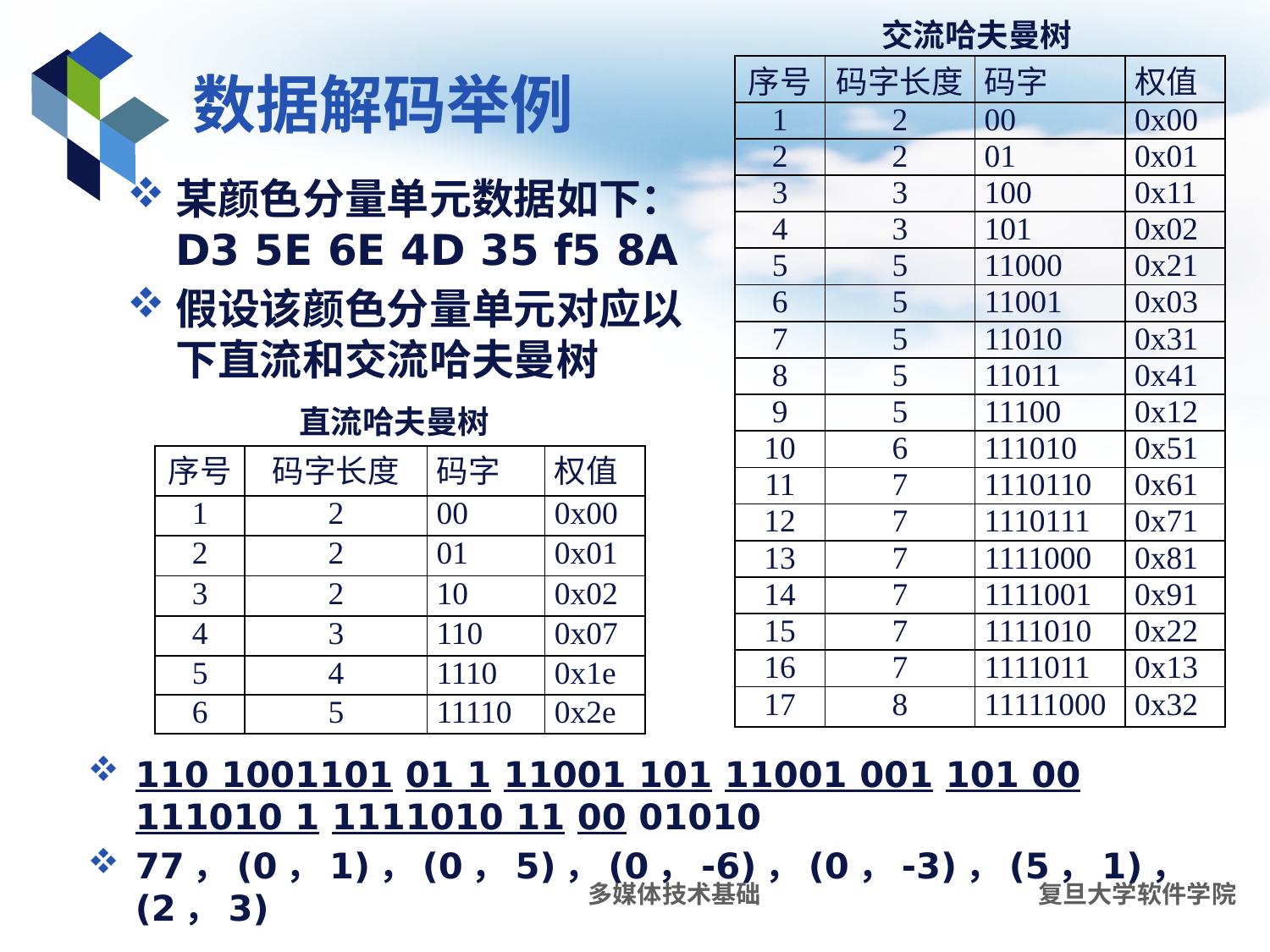

交流哈夫曼树
| 序号 | 码字长度 | 码字 | 权值 |
| --- | --- | --- | --- |
| 1 | 2 | 00 | 0x00 |
| 2 | 2 | 01 | 0x01 |
| 3 | 3 | 100 | 0x11 |
| 4 | 3 | 101 | 0x02 |
| 5 | 5 | 11000 | 0x21 |
| 6 | 5 | 11001 | 0x03 |
| 7 | 5 | 11010 | 0x31 |
| 8 | 5 | 11011 | 0x41 |
| 9 | 5 | 11100 | 0x12 |
| 10 | 6 | 111010 | 0x51 |
| 11 | 7 | 1110110 | 0x61 |
| 12 | 7 | 1110111 | 0x71 |
| 13 | 7 | 1111000 | 0x81 |
| 14 | 7 | 1111001 | 0x91 |
| 15 | 7 | 1111010 | 0x22 |
| 16 | 7 | 1111011 | 0x13 |
| 17 | 8 | 11111000 | 0x32 |
# 数据解码举例
某颜色分量单元数据如下：D3 5E 6E 4D 35 f5 8A
假设该颜色分量单元对应以下直流和交流哈夫曼树
直流哈夫曼树
| 序号 | 码字长度 | 码字 | 权值 |
| --- | --- | --- | --- |
| 1 | 2 | 00 | 0x00 |
| 2 | 2 | 01 | 0x01 |
| 3 | 2 | 10 | 0x02 |
| 4 | 3 | 110 | 0x07 |
| 5 | 4 | 1110 | 0x1e |
| 6 | 5 | 11110 | 0x2e |
110 1001101 01 1 11001 101 11001 001 101 00 111010 1 1111010 11 00 01010
77，(0，1)，(0，5)，(0，-6)，(0，-3)，(5，1)，(2，3)
多媒体技术基础